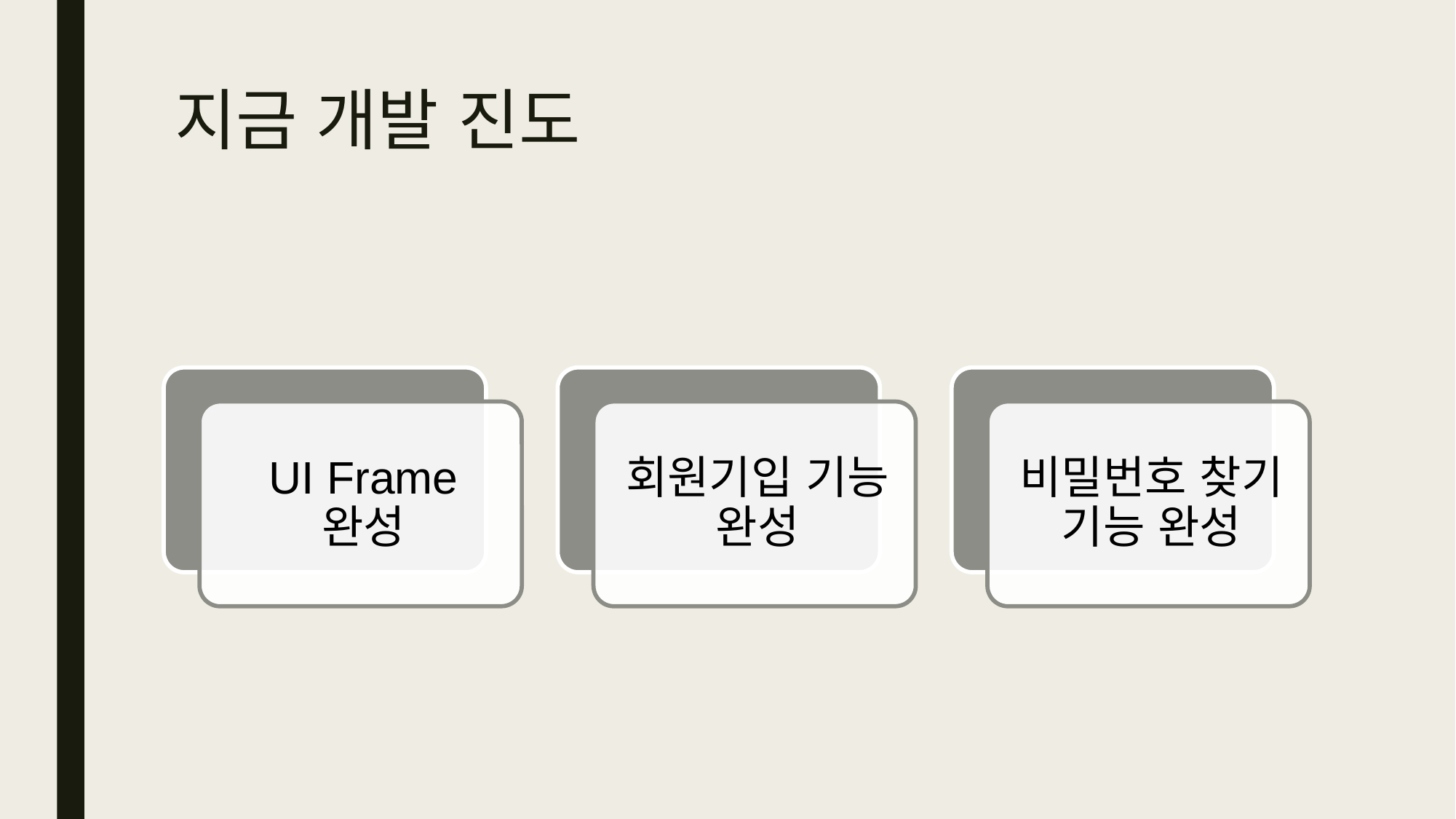

# 지금 개발 진도
UI Frame 완성
회원기입 기능 완성
비밀번호 찾기 기능 완성